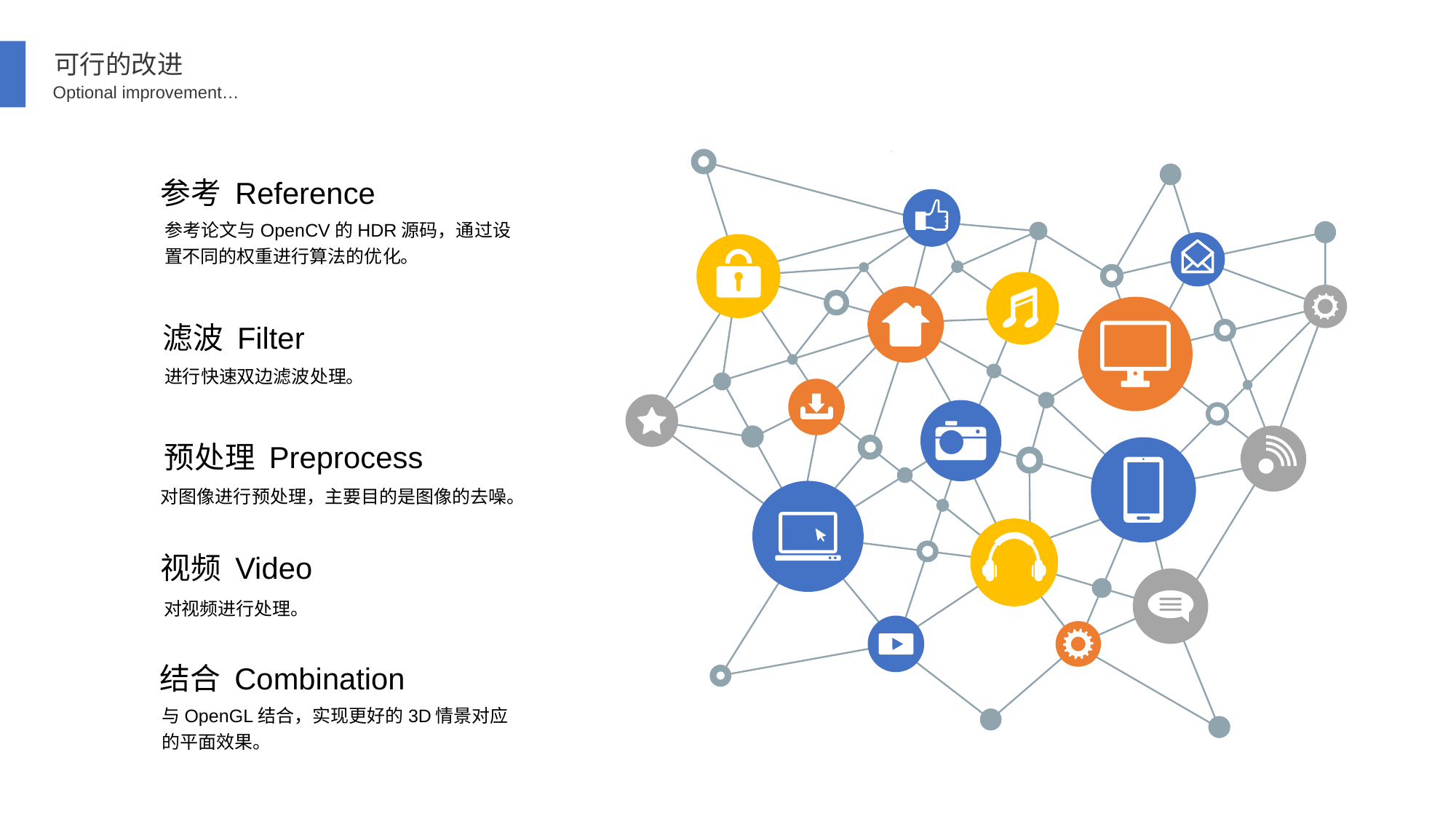

可行的改进
Optional improvement…

参考 Reference
参考论文与OpenCV的HDR源码，通过设置不同的权重进行算法的优化。
滤波 Filter
进行快速双边滤波处理。
预处理 Preprocess
对图像进行预处理，主要目的是图像的去噪。
视频 Video
对视频进行处理。
结合 Combination
与OpenGL结合，实现更好的3D情景对应的平面效果。